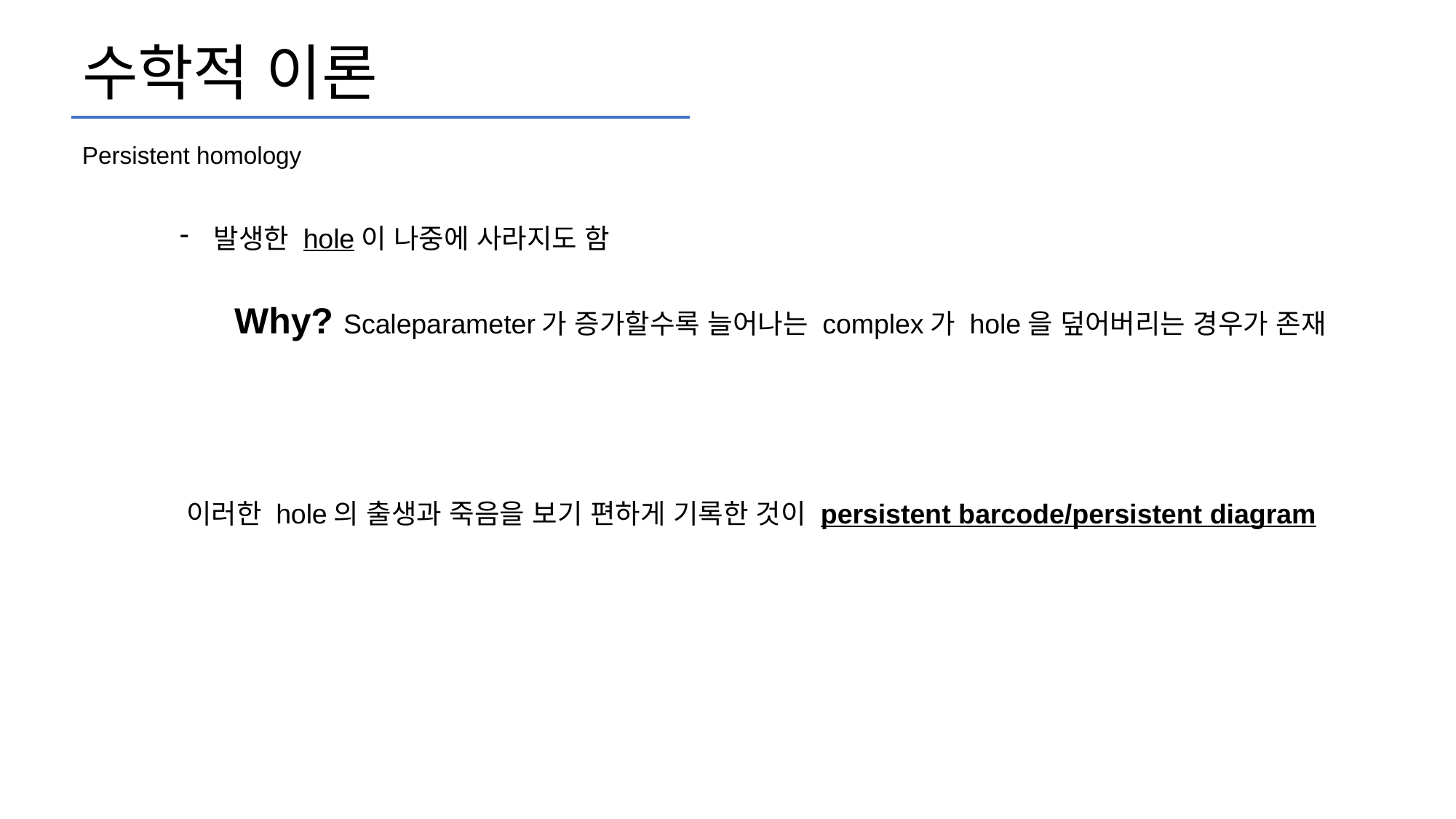

# 수학적 이론
Persistent homology
발생한 hole이 나중에 사라지도 함

Why? Scaleparameter가 증가할수록 늘어나는 complex가 hole을 덮어버리는 경우가 존재
이러한 hole의 출생과 죽음을 보기 편하게 기록한 것이 persistent barcode/persistent diagram